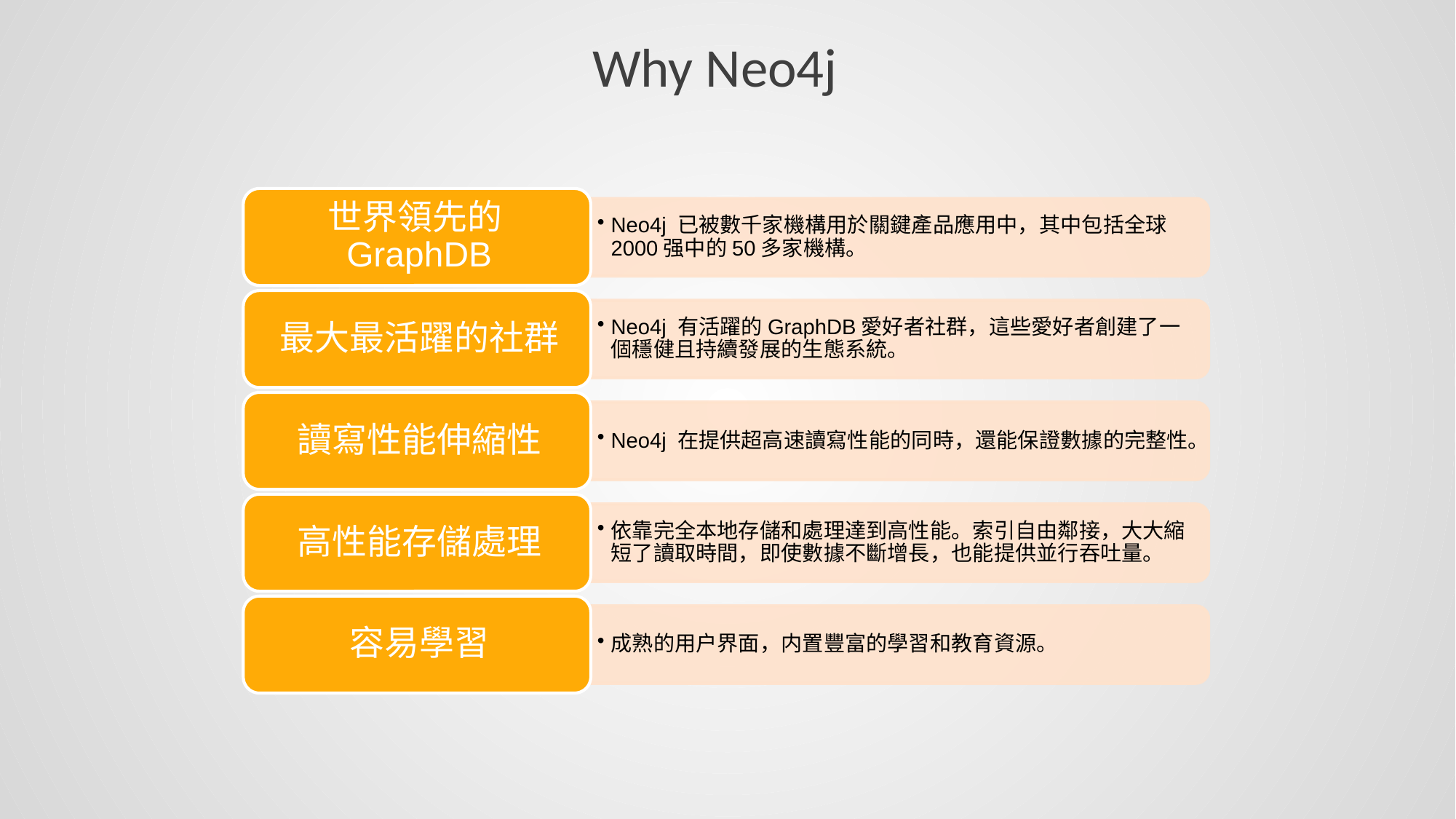

# Why Neo4j
Neo4j 已被數千家機構用於關鍵產品應用中，其中包括全球2000强中的50多家機構。
世界領先的GraphDB
Neo4j 有活躍的GraphDB愛好者社群，這些愛好者創建了一個穩健且持續發展的生態系統。
最大最活躍的社群
Neo4j 在提供超高速讀寫性能的同時，還能保證數據的完整性。
讀寫性能伸縮性
依靠完全本地存儲和處理達到高性能。索引自由鄰接，大大縮短了讀取時間，即使數據不斷增長，也能提供並行吞吐量。
高性能存儲處理
成熟的用户界面，内置豐富的學習和教育資源。
容易學習